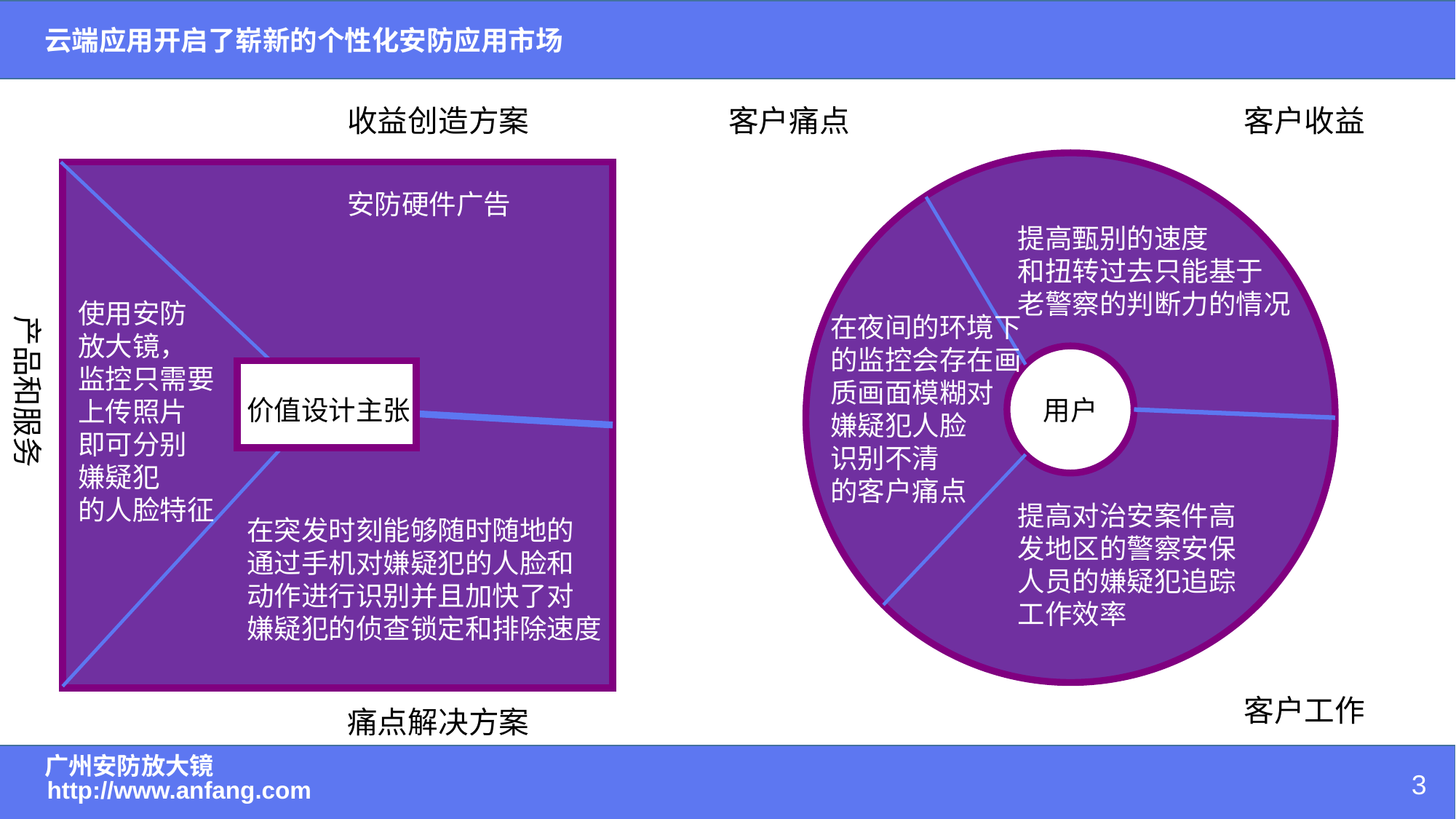

云端应用开启了崭新的个性化安防应用市场
收益创造方案
客户痛点
客户收益

安防硬件广告
提高甄别的速度
和扭转过去只能基于
老警察的判断力的情况
使用安防
放大镜，
监控只需要
上传照片
即可分别
嫌疑犯
的人脸特征
在夜间的环境下
的监控会存在画
质画面模糊对
嫌疑犯人脸
识别不清
的客户痛点
产品和服务

价值设计主张
用户
提高对治安案件高发地区的警察安保人员的嫌疑犯追踪工作效率
在突发时刻能够随时随地的
通过手机对嫌疑犯的人脸和
动作进行识别并且加快了对
嫌疑犯的侦查锁定和排除速度
客户工作
痛点解决方案

广州安防放大镜
3
http://www.anfang.com